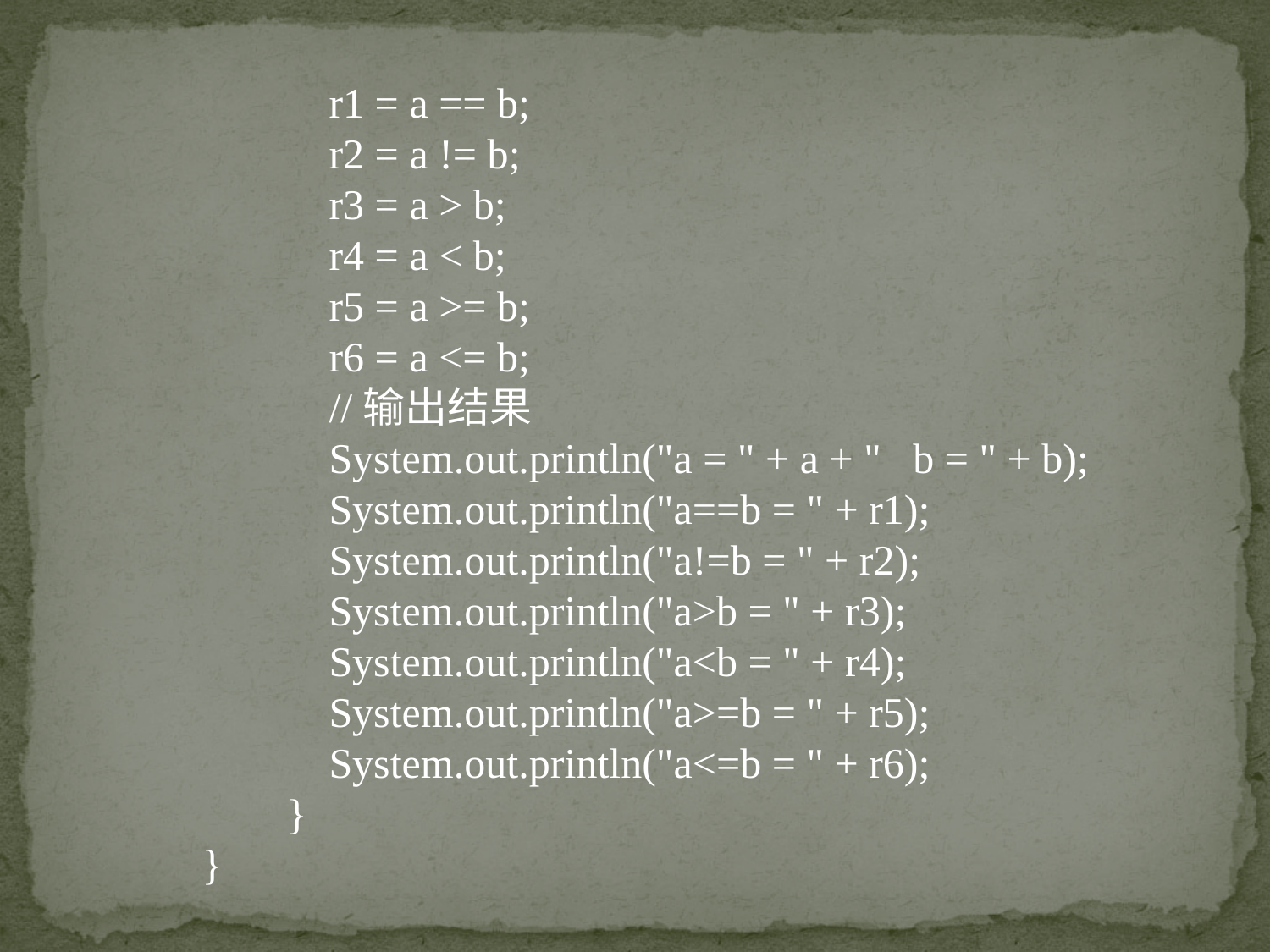

r1 = a == b;
	r2 = a != b;
	r3 = a > b;
	r4 = a < b;
	r5 = a >= b;
	r6 = a <= b;
	//输出结果
	System.out.println("a = " + a + "   b = " + b);
	System.out.println("a==b = " + r1);
	System.out.println("a!=b = " + r2);
	System.out.println("a>b = " + r3);
	System.out.println("a<b = " + r4);
	System.out.println("a>=b = " + r5);
	System.out.println("a<=b = " + r6);
        }
}